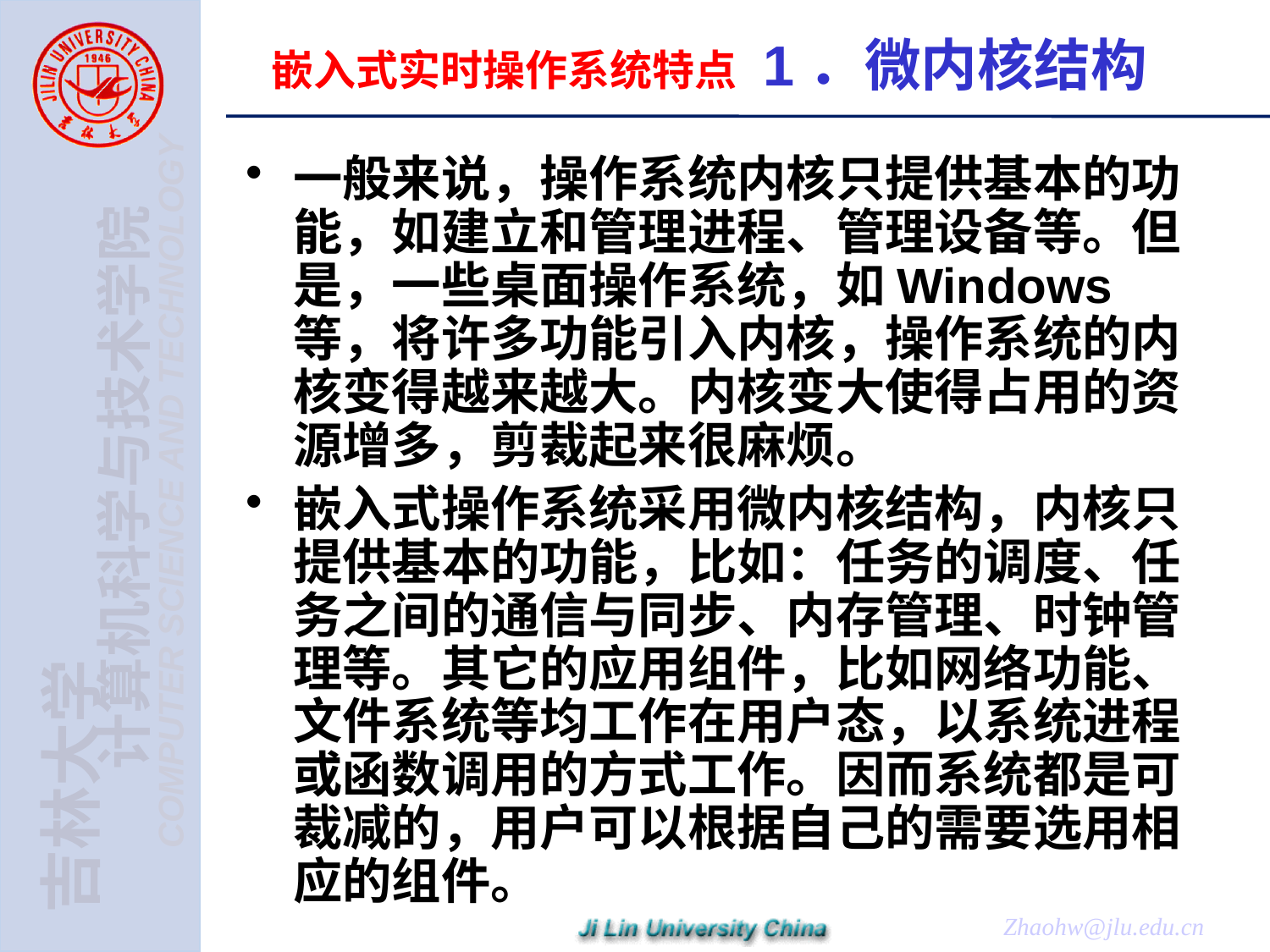

# 嵌入式实时操作系统特点 1．微内核结构
一般来说，操作系统内核只提供基本的功能，如建立和管理进程、管理设备等。但是，一些桌面操作系统，如Windows等，将许多功能引入内核，操作系统的内核变得越来越大。内核变大使得占用的资源增多，剪裁起来很麻烦。
嵌入式操作系统采用微内核结构，内核只提供基本的功能，比如：任务的调度、任务之间的通信与同步、内存管理、时钟管理等。其它的应用组件，比如网络功能、文件系统等均工作在用户态，以系统进程或函数调用的方式工作。因而系统都是可裁减的，用户可以根据自己的需要选用相应的组件。